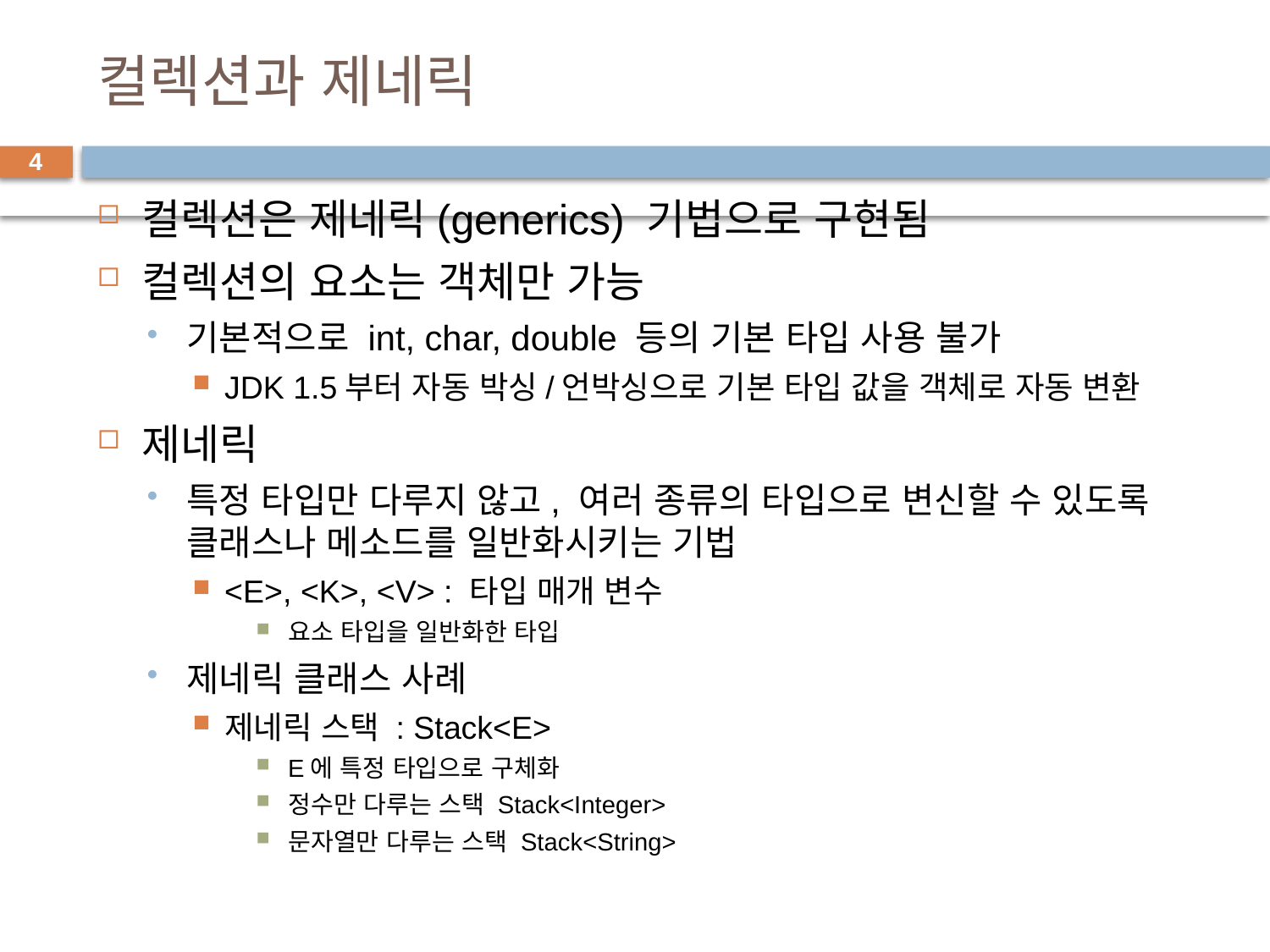

# 컬렉션과 제네릭
4
컬렉션은 제네릭(generics) 기법으로 구현됨
컬렉션의 요소는 객체만 가능
기본적으로 int, char, double 등의 기본 타입 사용 불가
JDK 1.5부터 자동 박싱/언박싱으로 기본 타입 값을 객체로 자동 변환
제네릭
특정 타입만 다루지 않고, 여러 종류의 타입으로 변신할 수 있도록 클래스나 메소드를 일반화시키는 기법
<E>, <K>, <V> : 타입 매개 변수
요소 타입을 일반화한 타입
제네릭 클래스 사례
제네릭 스택 : Stack<E>
E에 특정 타입으로 구체화
정수만 다루는 스택 Stack<Integer>
문자열만 다루는 스택 Stack<String>